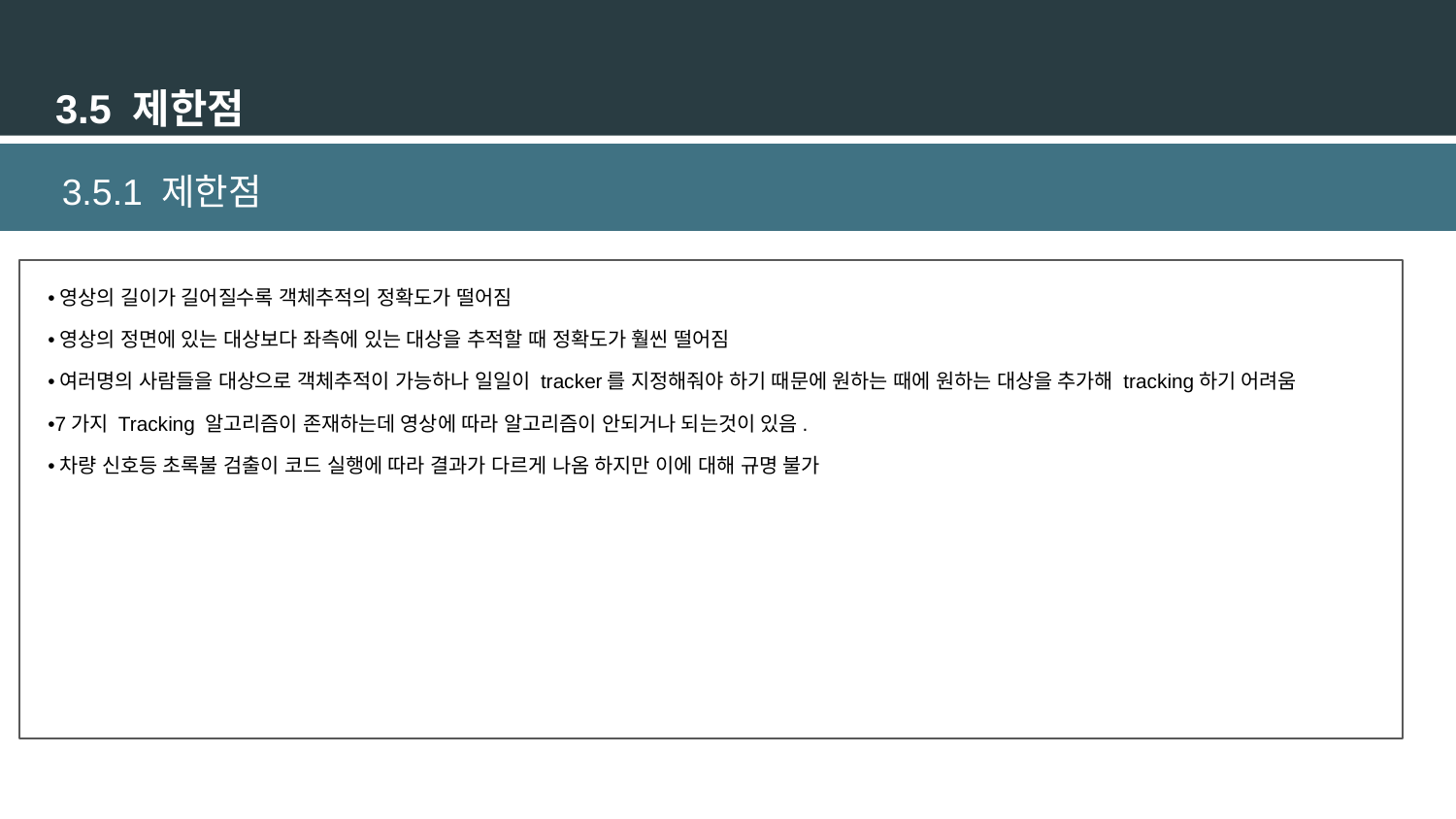

3.5 제한점
     3.5.1 제한점

•영상의 길이가 길어질수록 객체추적의 정확도가 떨어짐
•영상의 정면에 있는 대상보다 좌측에 있는 대상을 추적할 때 정확도가 훨씬 떨어짐
•여러명의 사람들을 대상으로 객체추적이 가능하나 일일이 tracker를 지정해줘야 하기 때문에 원하는 때에 원하는 대상을 추가해 tracking하기 어려움
•7가지 Tracking 알고리즘이 존재하는데 영상에 따라 알고리즘이 안되거나 되는것이 있음.
•차량 신호등 초록불 검출이 코드 실행에 따라 결과가 다르게 나옴 하지만 이에 대해 규명 불가